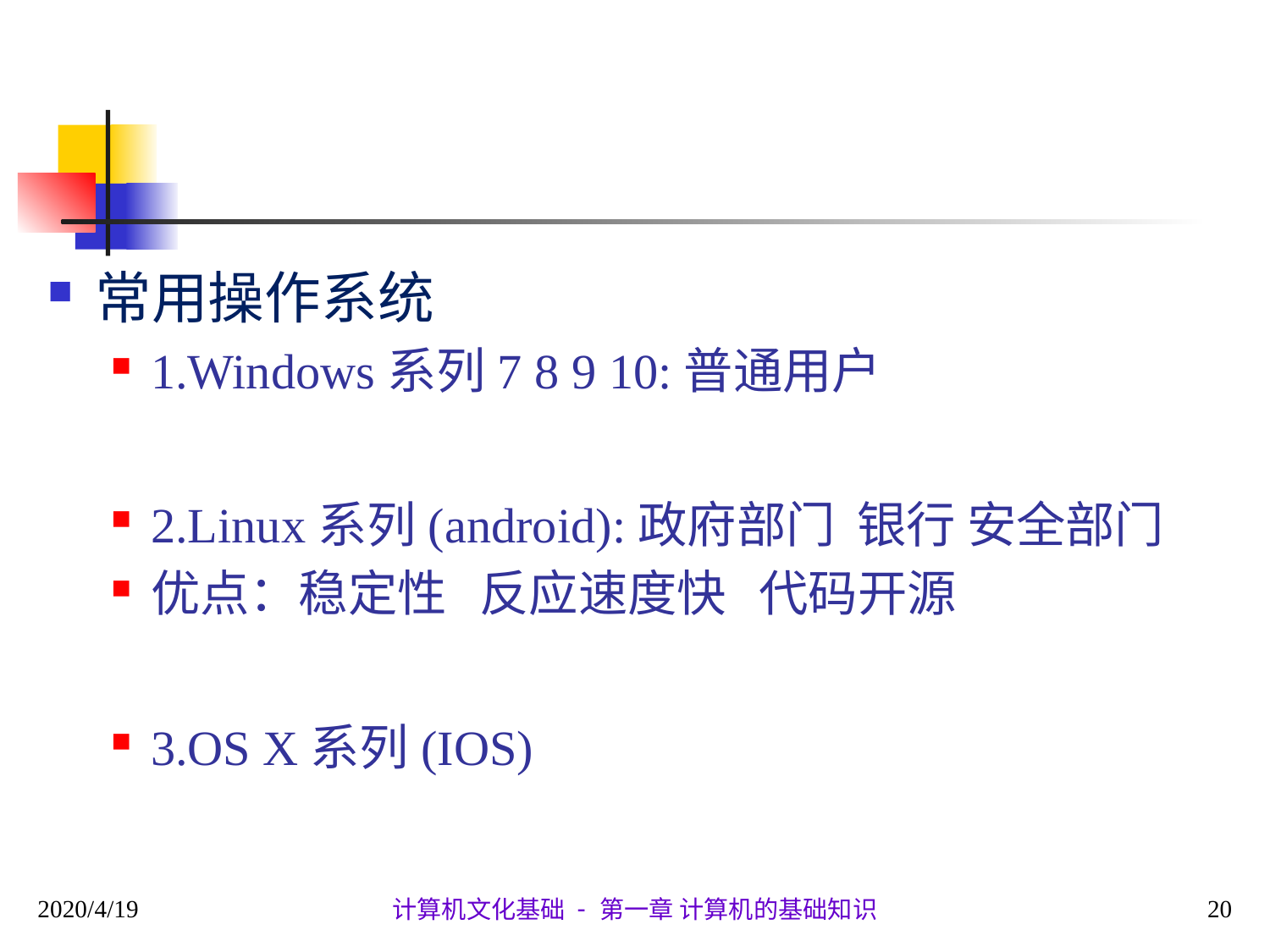

计算机文化基础 - 第一章 计算机的基础知识
#
常用操作系统
1.Windows系列7 8 9 10:普通用户

2.Linux系列(android):政府部门  银行 安全部门
优点：稳定性   反应速度快   代码开源

3.OS X系列(IOS)

2020/4/19
20